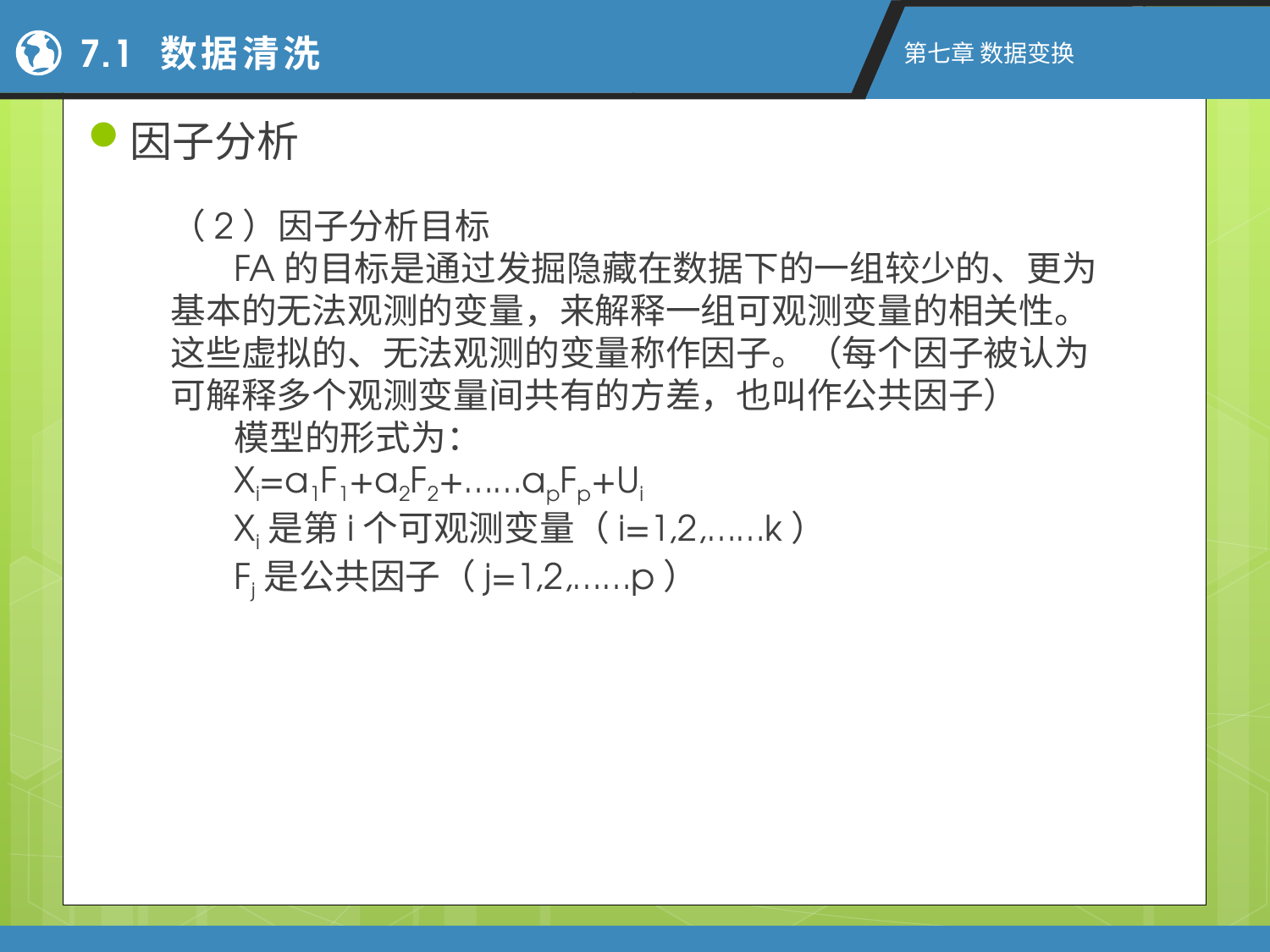

7.1 数据清洗

第七章 数据变换
因子分析
（2）因子分析目标
FA的目标是通过发掘隐藏在数据下的一组较少的、更为基本的无法观测的变量，来解释一组可观测变量的相关性。这些虚拟的、无法观测的变量称作因子。（每个因子被认为可解释多个观测变量间共有的方差，也叫作公共因子）
模型的形式为：
Xi=a1F1+a2F2+……apFp+Ui
Xi是第i个可观测变量（i=1,2,……k）
Fj是公共因子（j=1,2,……p）